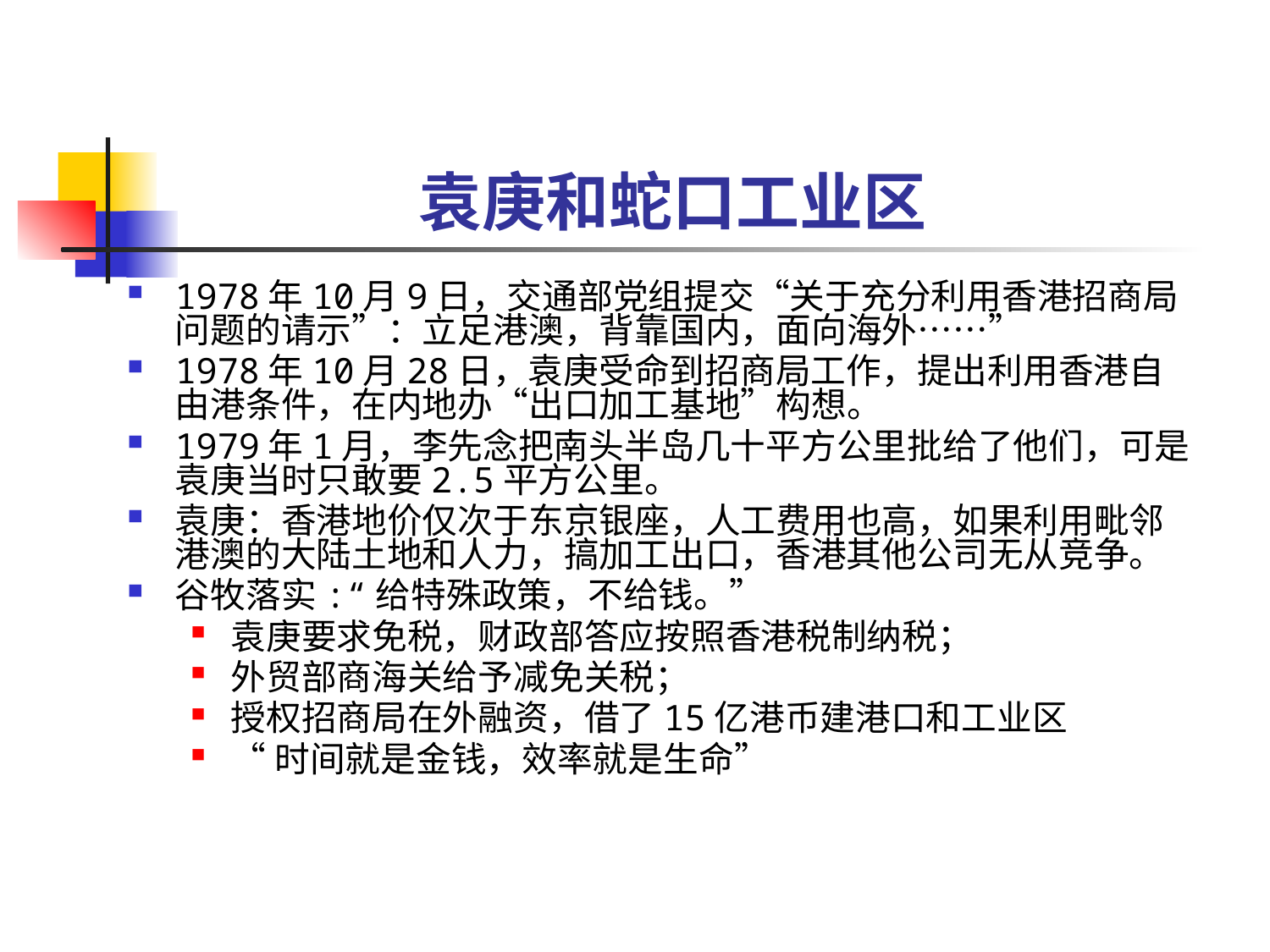

# 袁庚和蛇口工业区
1978年10月9日，交通部党组提交“关于充分利用香港招商局问题的请示”：立足港澳，背靠国内，面向海外……”
1978年10月28日，袁庚受命到招商局工作，提出利用香港自由港条件，在内地办“出口加工基地”构想。
1979年1月，李先念把南头半岛几十平方公里批给了他们，可是袁庚当时只敢要2.5平方公里。
袁庚：香港地价仅次于东京银座，人工费用也高，如果利用毗邻港澳的大陆土地和人力，搞加工出口，香港其他公司无从竞争。
谷牧落实:“给特殊政策，不给钱。”
袁庚要求免税，财政部答应按照香港税制纳税；
外贸部商海关给予减免关税；
授权招商局在外融资，借了15亿港币建港口和工业区
“时间就是金钱，效率就是生命”